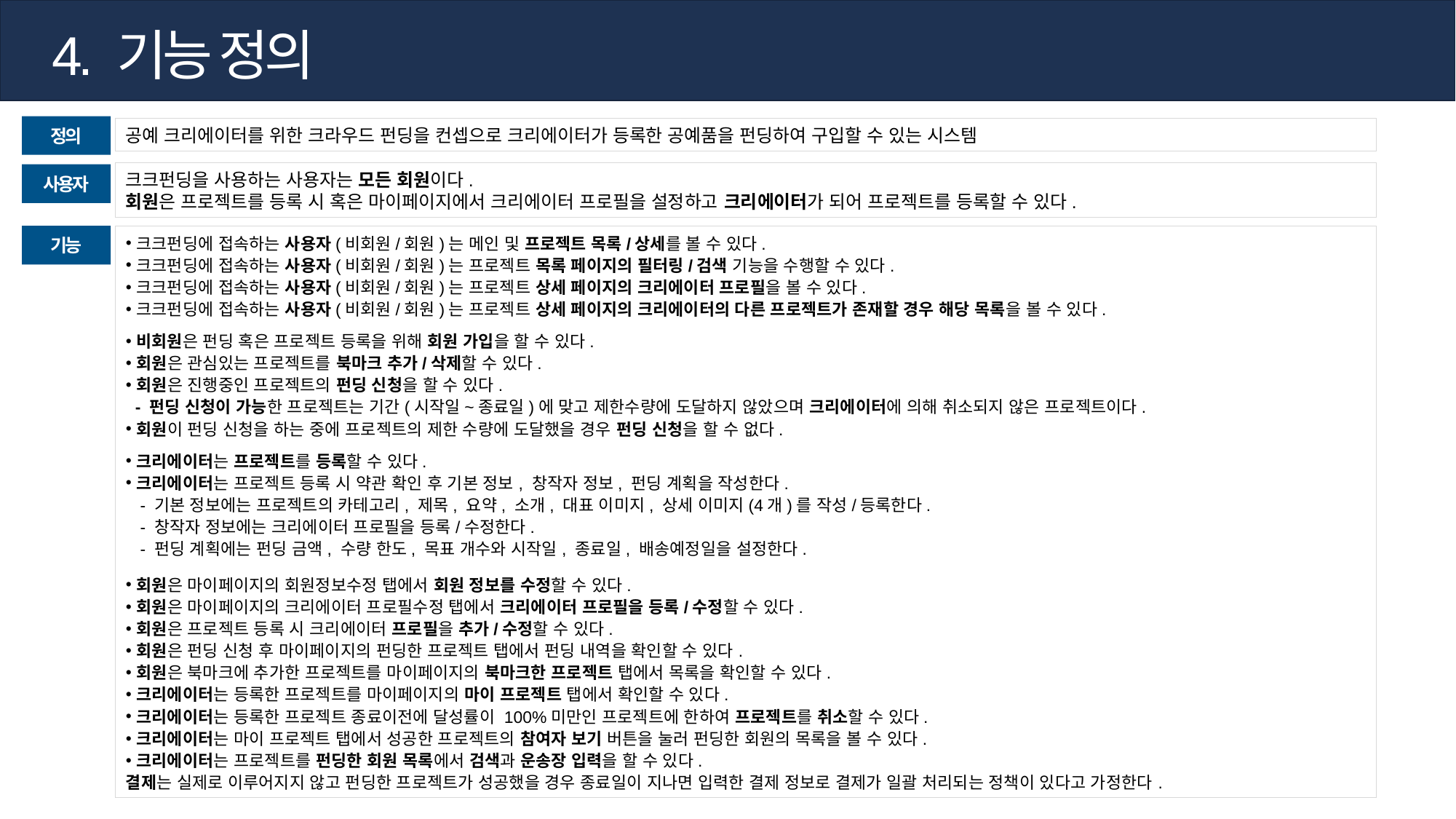

4. 기능 정의

정의
공예 크리에이터를 위한 크라우드 펀딩을 컨셉으로 크리에이터가 등록한 공예품을 펀딩하여 구입할 수 있는 시스템
크크펀딩을 사용하는 사용자는 모든 회원이다.
회원은 프로젝트를 등록 시 혹은 마이페이지에서 크리에이터 프로필을 설정하고 크리에이터가 되어 프로젝트를 등록할 수 있다.
사용자
크크펀딩에 접속하는 사용자(비회원/회원)는 메인 및 프로젝트 목록/상세를 볼 수 있다.
크크펀딩에 접속하는 사용자(비회원/회원)는 프로젝트 목록 페이지의 필터링/검색 기능을 수행할 수 있다.
크크펀딩에 접속하는 사용자(비회원/회원)는 프로젝트 상세 페이지의 크리에이터 프로필을 볼 수 있다.
크크펀딩에 접속하는 사용자(비회원/회원)는 프로젝트 상세 페이지의 크리에이터의 다른 프로젝트가 존재할 경우 해당 목록을 볼 수 있다.

비회원은 펀딩 혹은 프로젝트 등록을 위해 회원 가입을 할 수 있다.
회원은 관심있는 프로젝트를 북마크 추가/삭제할 수 있다.
회원은 진행중인 프로젝트의 펀딩 신청을 할 수 있다.
  - 펀딩 신청이 가능한 프로젝트는 기간(시작일~종료일)에 맞고 제한수량에 도달하지 않았으며 크리에이터에 의해 취소되지 않은 프로젝트이다.
회원이 펀딩 신청을 하는 중에 프로젝트의 제한 수량에 도달했을 경우 펀딩 신청을 할 수 없다.

크리에이터는 프로젝트를 등록할 수 있다.
크리에이터는 프로젝트 등록 시 약관 확인 후 기본 정보, 창작자 정보, 펀딩 계획을 작성한다.
   - 기본 정보에는 프로젝트의 카테고리, 제목, 요약, 소개, 대표 이미지, 상세 이미지(4개)를 작성/등록한다.
   - 창작자 정보에는 크리에이터 프로필을 등록/수정한다.
   - 펀딩 계획에는 펀딩 금액, 수량 한도, 목표 개수와 시작일, 종료일, 배송예정일을 설정한다.

회원은 마이페이지의 회원정보수정 탭에서 회원 정보를 수정할 수 있다.
회원은 마이페이지의 크리에이터 프로필수정 탭에서 크리에이터 프로필을 등록/수정할 수 있다.
회원은 프로젝트 등록 시 크리에이터 프로필을 추가/수정할 수 있다.
회원은 펀딩 신청 후 마이페이지의 펀딩한 프로젝트 탭에서 펀딩 내역을 확인할 수 있다.
회원은 북마크에 추가한 프로젝트를 마이페이지의 북마크한 프로젝트 탭에서 목록을 확인할 수 있다.
크리에이터는 등록한 프로젝트를 마이페이지의 마이 프로젝트 탭에서 확인할 수 있다.
크리에이터는 등록한 프로젝트 종료이전에 달성률이 100%미만인 프로젝트에 한하여 프로젝트를 취소할 수 있다.
크리에이터는 마이 프로젝트 탭에서 성공한 프로젝트의 참여자 보기 버튼을 눌러 펀딩한 회원의 목록을 볼 수 있다.
크리에이터는 프로젝트를 펀딩한 회원 목록에서 검색과 운송장 입력을 할 수 있다.
결제는 실제로 이루어지지 않고 펀딩한 프로젝트가 성공했을 경우 종료일이 지나면 입력한 결제 정보로 결제가 일괄 처리되는 정책이 있다고 가정한다.
기능